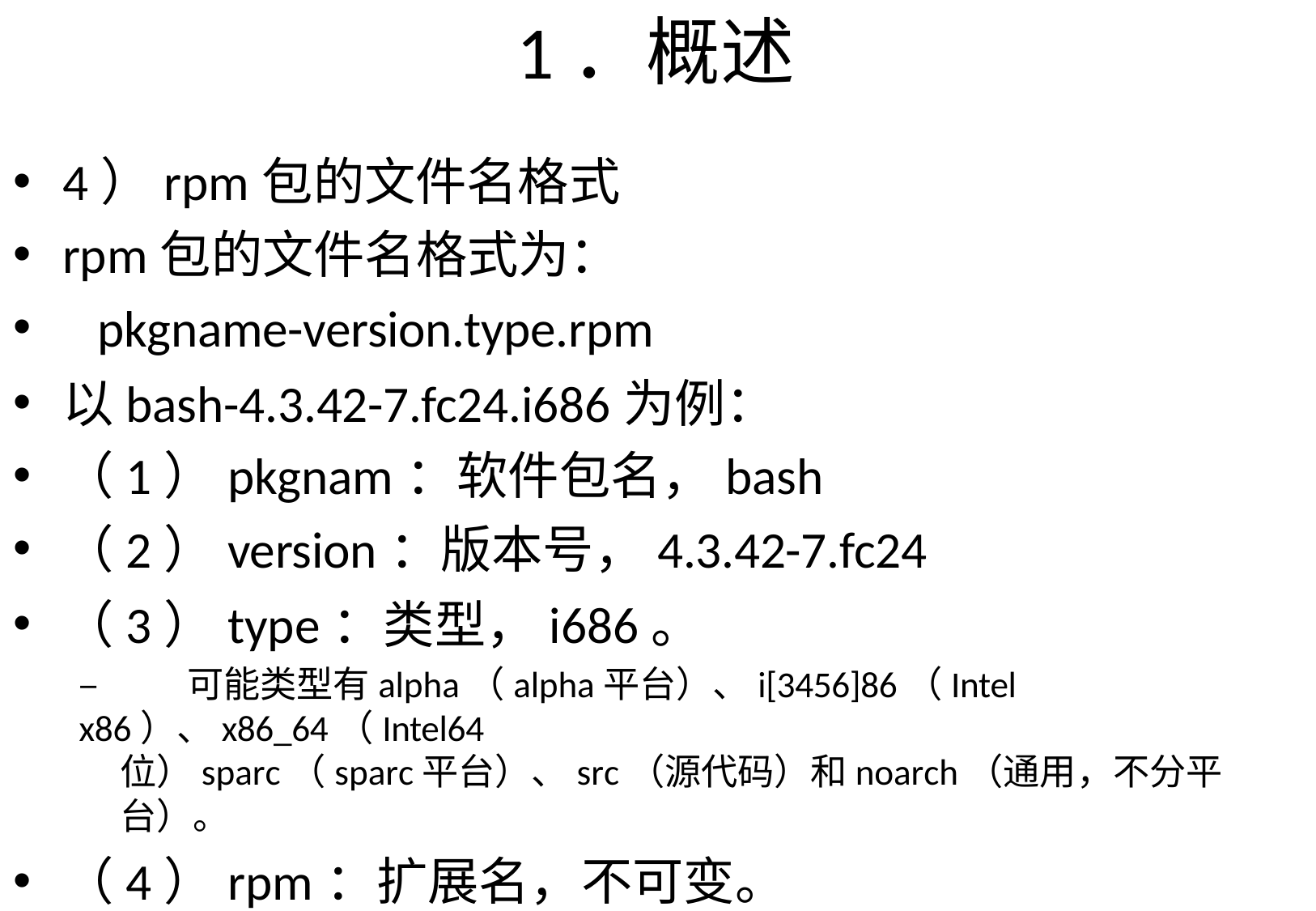

# 1．概述
4）rpm包的文件名格式
rpm包的文件名格式为：
pkgname-version.type.rpm
以bash-4.3.42-7.fc24.i686为例：
（1）pkgnam：软件包名，bash
（2）version：版本号，4.3.42-7.fc24
（3）type：类型，i686。
–	可能类型有alpha（alpha平台）、i[3456]86（Intel x86）、x86_64（Intel64
位）sparc（sparc平台）、src（源代码）和noarch（通用，不分平台）。
（4）rpm：扩展名，不可变。